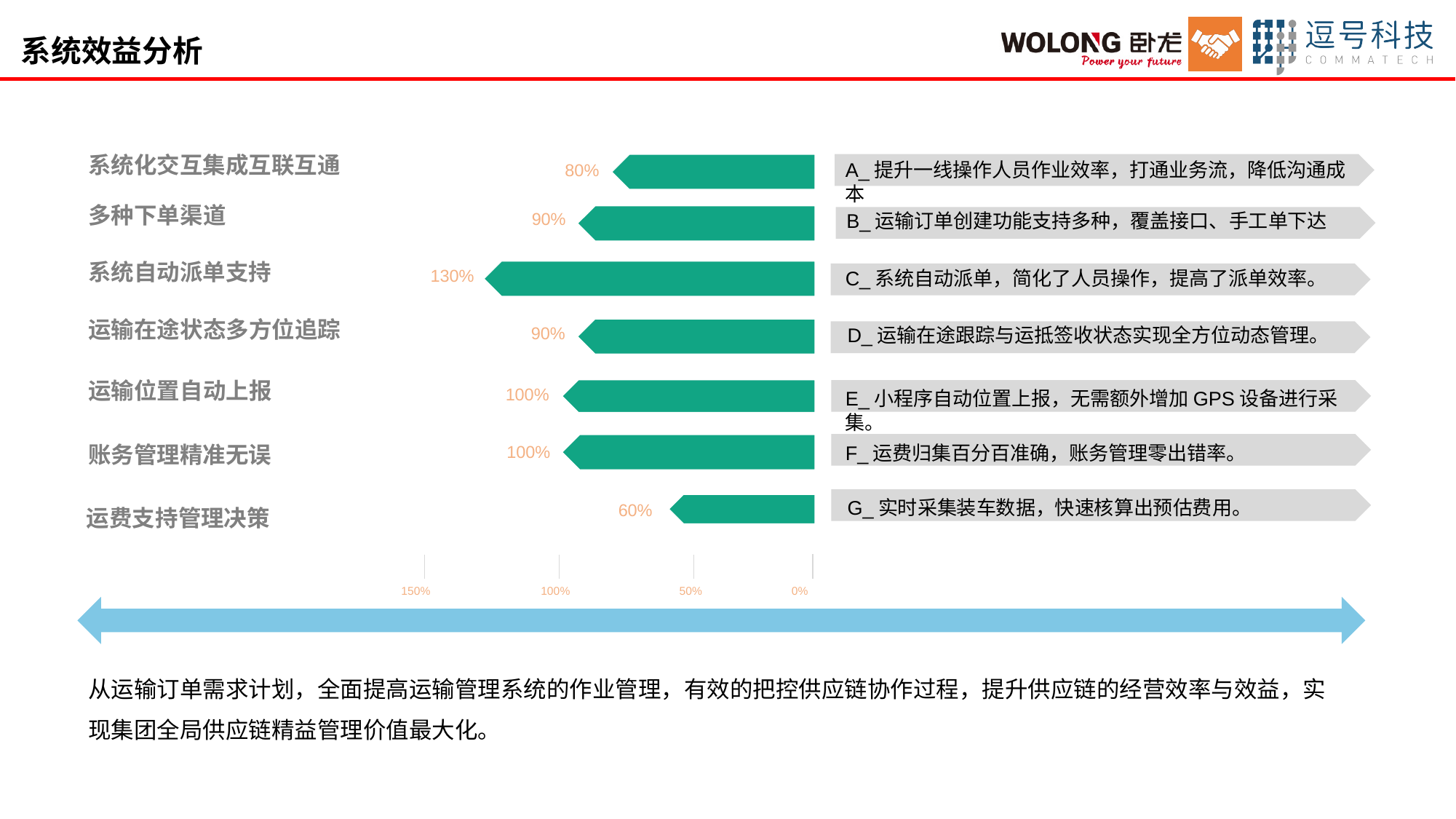

系统效益分析
系统化交互集成互联互通
80%

多种下单渠道
90%

系统自动派单支持
130%

运输在途状态多方位追踪
90%

运输位置自动上报
100%

账务管理精准无误
100%
60%

150%
100%
50%
0%
A_提升一线操作人员作业效率，打通业务流，降低沟通成本

B_运输订单创建功能支持多种，覆盖接口、手工单下达

C_系统自动派单，简化了人员操作，提高了派单效率。

D_运输在途跟踪与运抵签收状态实现全方位动态管理。

E_小程序自动位置上报，无需额外增加GPS设备进行采集。

F_运费归集百分百准确，账务管理零出错率。

G_实时采集装车数据，快速核算出预估费用。
运费支持管理决策

从运输订单需求计划，全面提高运输管理系统的作业管理，有效的把控供应链协作过程，提升供应链的经营效率与效益，实现集团全局供应链精益管理价值最大化。